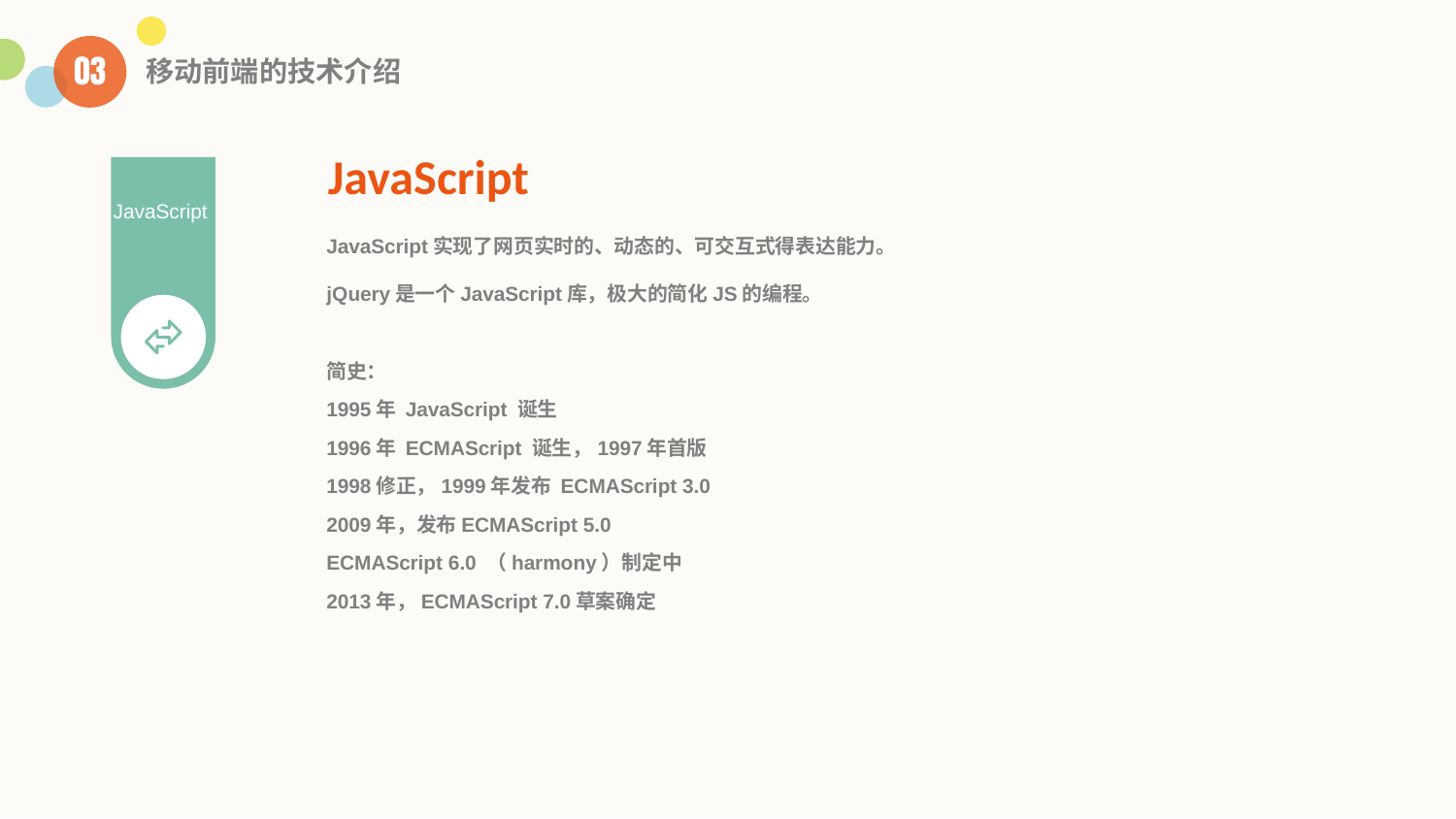

03
移动前端的技术介绍

JavaScript

JavaScript
JavaScript实现了网页实时的、动态的、可交互式得表达能力。

jQuery是一个JavaScript库，极大的简化JS的编程。

简史：
1995年 JavaScript 诞生
1996年 ECMAScript 诞生，1997年首版
1998修正，1999年发布 ECMAScript 3.0
2009年，发布ECMAScript 5.0
ECMAScript 6.0 （harmony）制定中
2013年，ECMAScript 7.0草案确定